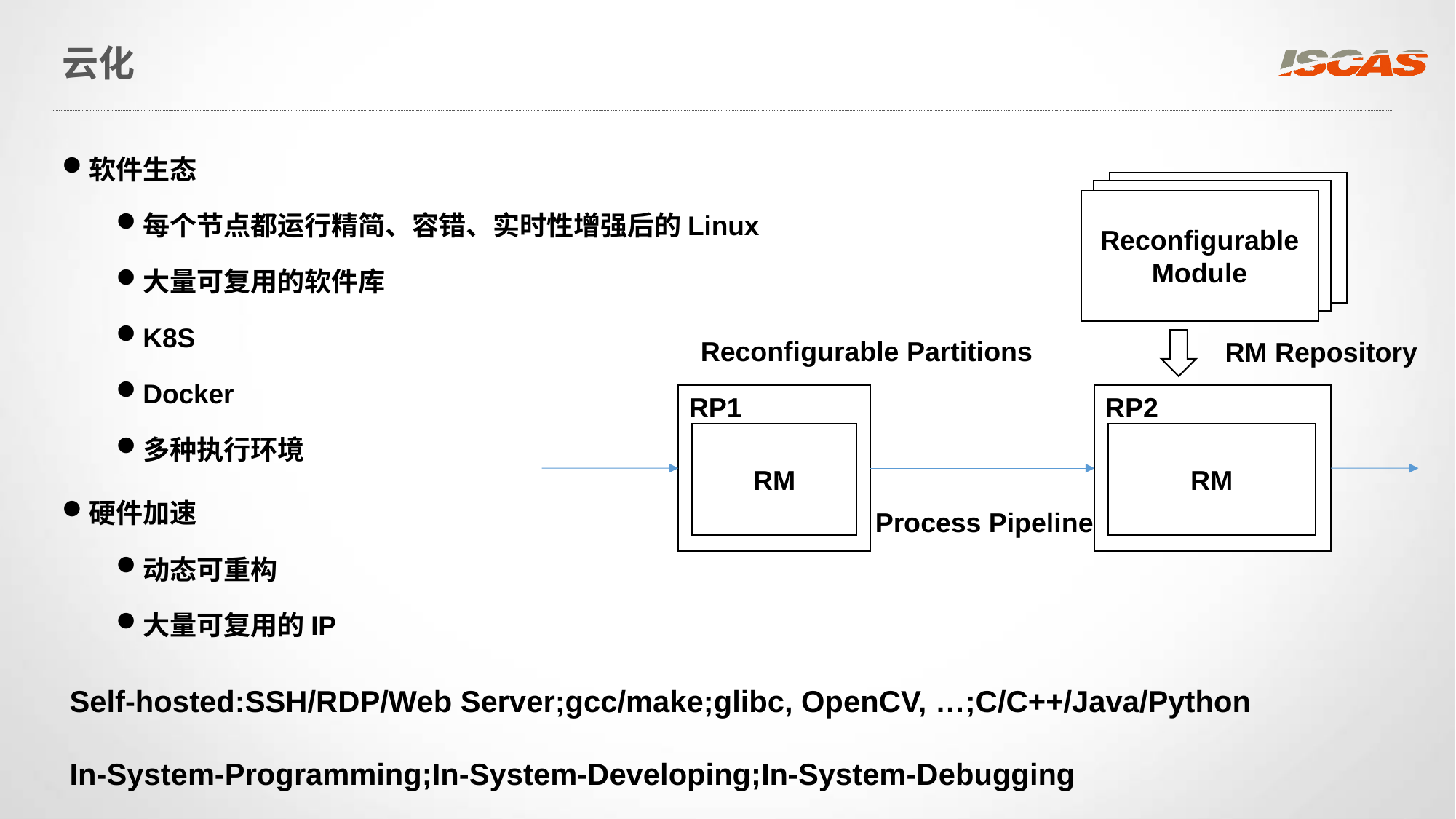

# 云化
软件生态
每个节点都运行精简、容错、实时性增强后的Linux
大量可复用的软件库
K8S
Docker
多种执行环境
硬件加速
动态可重构
大量可复用的IP
RM
RM
Reconfigurable Module
Reconfigurable Partitions
RM Repository

RP1
RP2
RM
RM
Process Pipeline
Self-hosted:SSH/RDP/Web Server;gcc/make;glibc, OpenCV, …;C/C++/Java/Python
In-System-Programming;In-System-Developing;In-System-Debugging